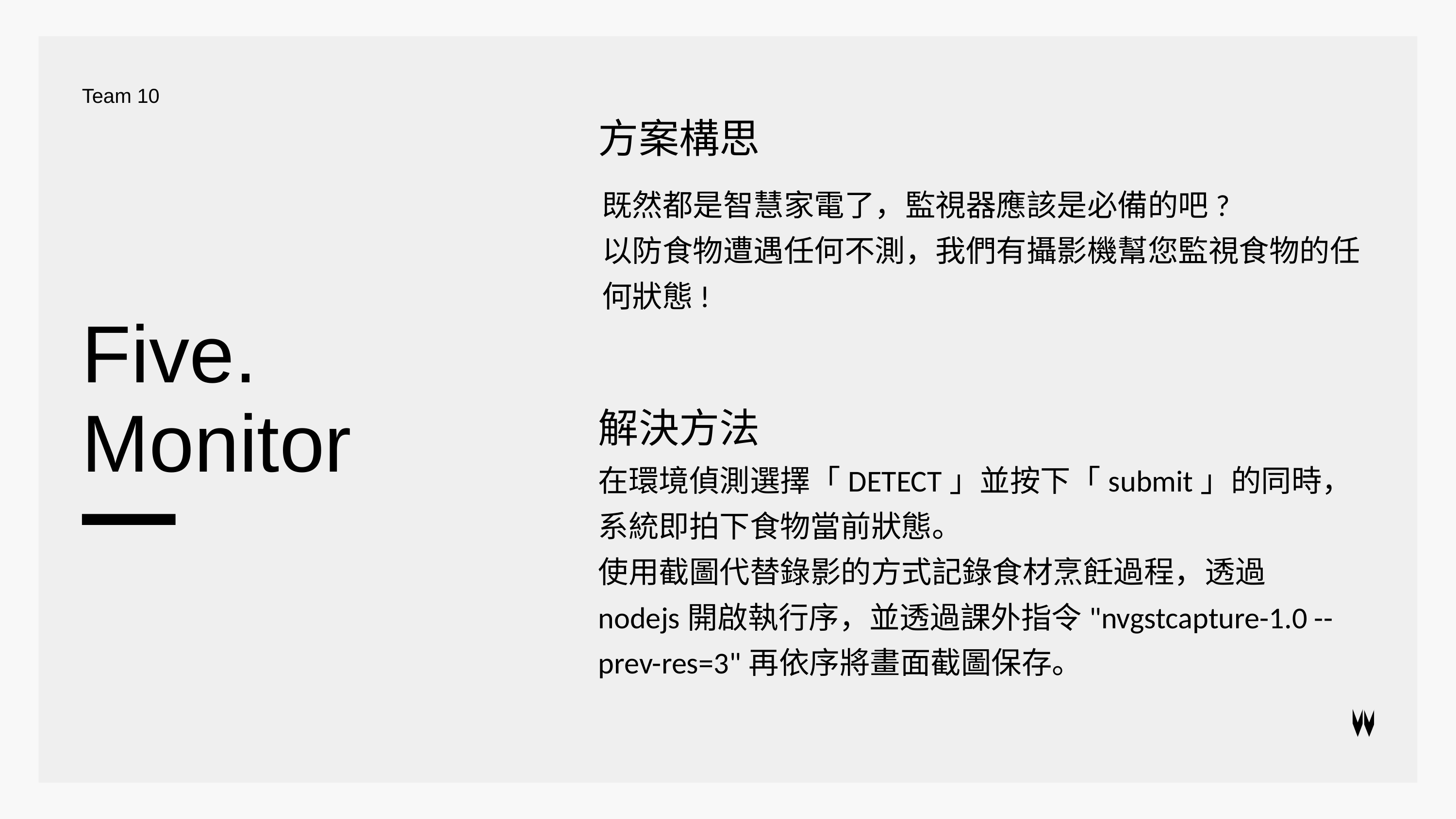

Team 10
方案構思
既然都是智慧家電了，監視器應該是必備的吧?
以防食物遭遇任何不測，我們有攝影機幫您監視食物的任何狀態!
Five.
Monitor
解決方法
在環境偵測選擇「DETECT」並按下「submit」的同時，系統即拍下食物當前狀態。
使用截圖代替錄影的方式記錄食材烹飪過程，透過nodejs開啟執行序，並透過課外指令"nvgstcapture-1.0 --prev-res=3"再依序將畫面截圖保存。